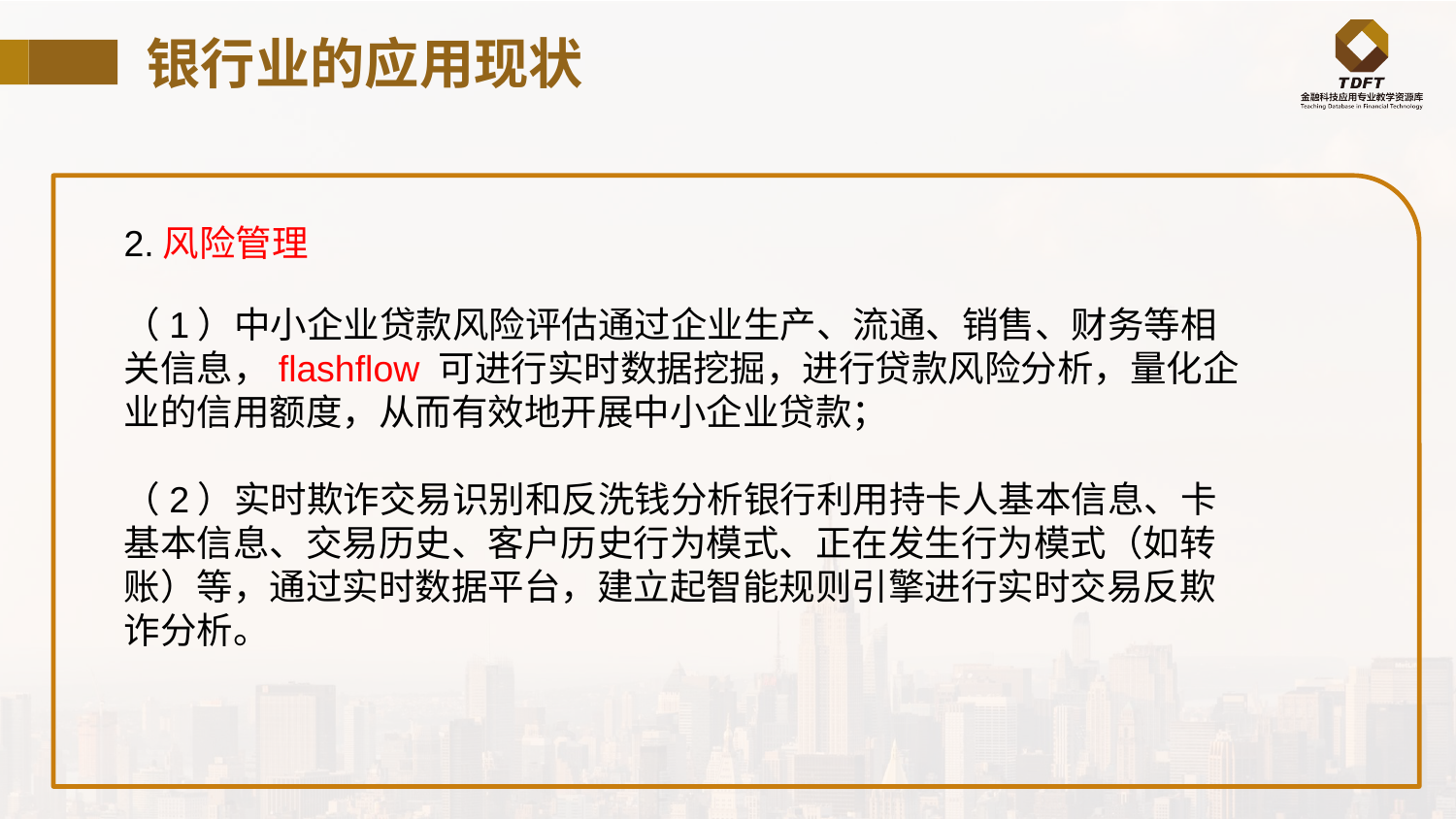

银行业的应用现状

2.风险管理
（1）中小企业贷款风险评估通过企业生产、流通、销售、财务等相关信息，flashflow 可进行实时数据挖掘，进行贷款风险分析，量化企业的信用额度，从而有效地开展中小企业贷款；

（2）实时欺诈交易识别和反洗钱分析银行利用持卡人基本信息、卡基本信息、交易历史、客户历史行为模式、正在发生行为模式（如转账）等，通过实时数据平台，建立起智能规则引擎进行实时交易反欺诈分析。